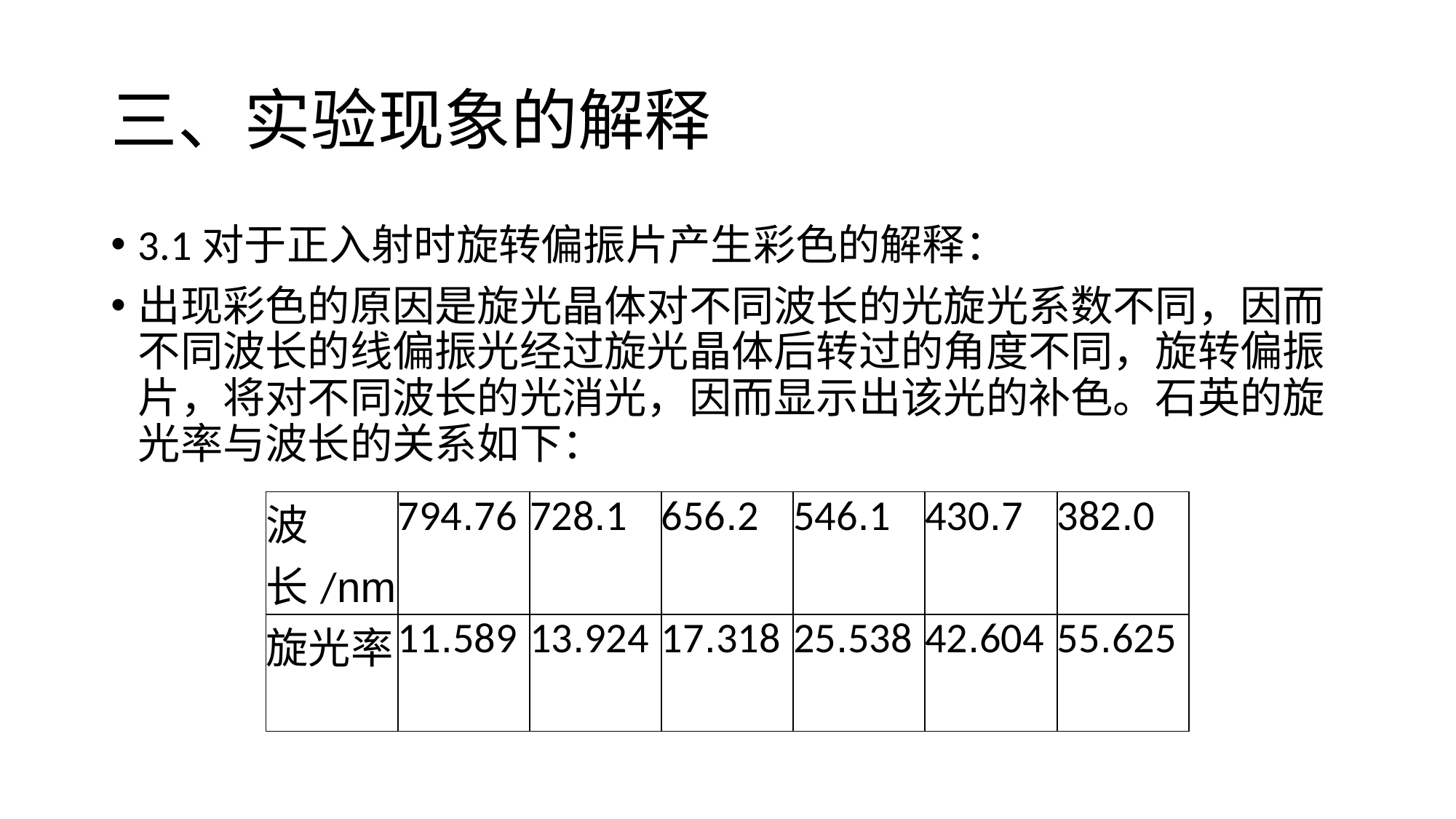

# 三、实验现象的解释

3.1对于正入射时旋转偏振片产生彩色的解释：
出现彩色的原因是旋光晶体对不同波长的光旋光系数不同，因而不同波长的线偏振光经过旋光晶体后转过的角度不同，旋转偏振片，将对不同波长的光消光，因而显示出该光的补色。石英的旋光率与波长的关系如下：

| 波长/nm | 794.76 | 728.1 | 656.2 | 546.1 | 430.7 | 382.0 |
| --- | --- | --- | --- | --- | --- | --- |
| 旋光率 | 11.589 | 13.924 | 17.318 | 25.538 | 42.604 | 55.625 |